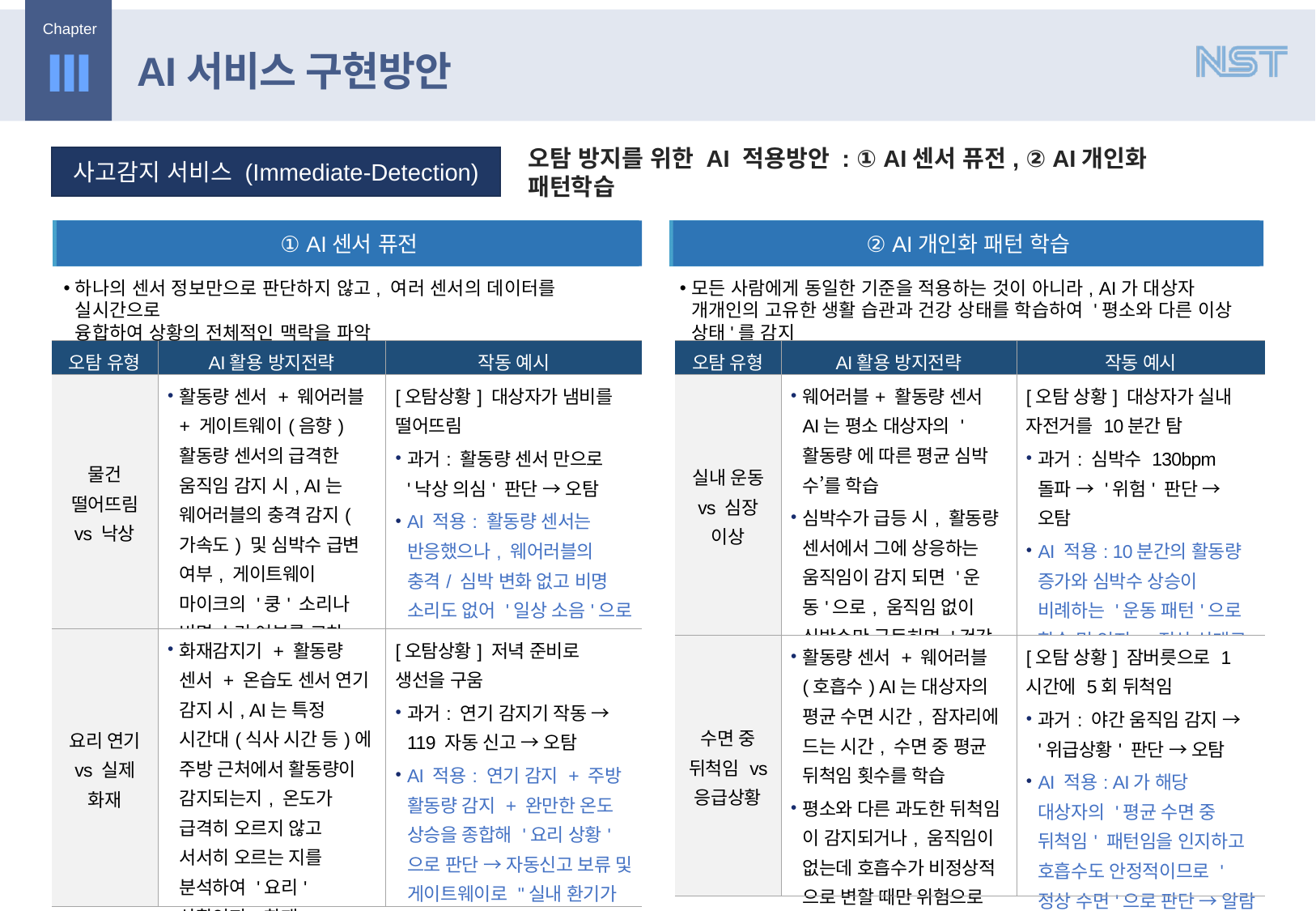

Ⅲ
AI서비스 구현방안
사고감지 서비스 (Immediate-Detection)
오탐 방지를 위한 AI 적용방안 : ① AI센서 퓨전, ② AI개인화 패턴학습
① AI센서 퓨전
② AI개인화 패턴 학습
하나의 센서 정보만으로 판단하지 않고, 여러 센서의 데이터를 실시간으로
융합하여 상황의 전체적인 맥락을 파악
모든 사람에게 동일한 기준을 적용하는 것이 아니라, AI가 대상자 개개인의 고유한 생활 습관과 건강 상태를 학습하여 '평소와 다른 이상 상태'를 감지
| 오탐 유형 | AI활용 방지전략 | 작동 예시 |
| --- | --- | --- |
| 물건 떨어뜨림 vs 낙상 | 활동량 센서 + 웨어러블 + 게이트웨이(음향) 활동량 센서의 급격한 움직임 감지 시, AI는 웨어러블의 충격 감지(가속도) 및 심박수 급변 여부, 게이트웨이 마이크의 '쿵' 소리나 비명 소리 여부를 교차 확인 | [오탐상황] 대상자가 냄비를 떨어뜨림 과거: 활동량 센서 만으로 '낙상 의심' 판단 → 오탐 AI 적용: 활동량 센서는 반응했으나, 웨어러블의 충격/ 심박 변화 없고 비명 소리도 없어 '일상 소음'으로 판단 → 알람 미 발생 |
| 요리 연기 vs 실제 화재 | 화재감지기 + 활동량 센서 + 온습도 센서 연기 감지 시, AI는 특정 시간대(식사 시간 등)에 주방 근처에서 활동량이 감지되는지, 온도가 급격히 오르지 않고 서서히 오르는 지를 분석하여 '요리' 상황인지 '화재' 상황인지 구분 | [오탐상황] 저녁 준비로 생선을 구움 과거: 연기 감지기 작동 → 119 자동 신고 → 오탐 AI 적용: 연기 감지 + 주방 활동량 감지 + 완만한 온도 상승을 종합해 '요리 상황'으로 판단 → 자동신고 보류 및 게이트웨이로 "실내 환기가 필요해요" 음성 안내 |
| 오탐 유형 | AI활용 방지전략 | 작동 예시 |
| --- | --- | --- |
| 실내 운동 vs 심장 이상 | 웨어러블+ 활동량 센서 AI는 평소 대상자의 '활동량 에 따른 평균 심박수’를 학습 심박수가 급등 시, 활동량 센서에서 그에 상응하는 움직임이 감지 되면 '운동'으로, 움직임 없이 심박수만 급등하면 '건강 이상'으로 판단 | [오탐 상황] 대상자가 실내 자전거를 10분간 탐 과거: 심박수 130bpm 돌파 → '위험' 판단 → 오탐 AI 적용: 10분간의 활동량 증가와 심박수 상승이 비례하는 '운동 패턴'으로 학습 및 인지 → 정상 상태로 판단 |
| 수면 중 뒤척임 vs 응급상황 | 활동량 센서 + 웨어러블 (호흡수) AI는 대상자의 평균 수면 시간, 잠자리에 드는 시간, 수면 중 평균 뒤척임 횟수를 학습 평소와 다른 과도한 뒤척임 이 감지되거나, 움직임이 없는데 호흡수가 비정상적 으로 변할 때만 위험으로 판단 | [오탐 상황] 잠버릇으로 1시간에 5회 뒤척임 과거: 야간 움직임 감지 → '위급상황' 판단 → 오탐 AI 적용: AI가 해당 대상자의 '평균 수면 중 뒤척임' 패턴임을 인지하고 호흡수도 안정적이므로 '정상 수면'으로 판단 → 알람 미 발생 |